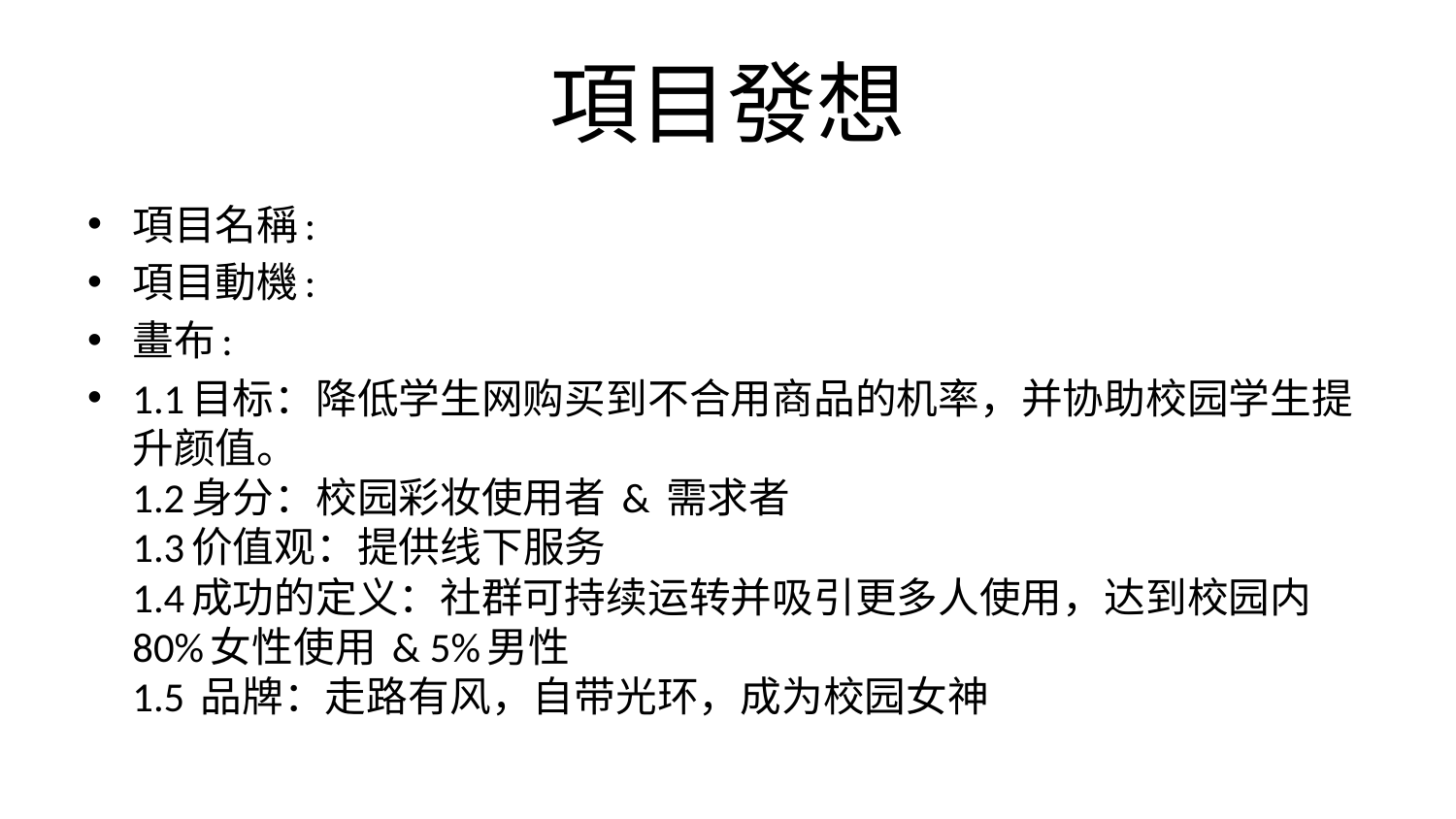

# 項目發想
項目名稱:
項目動機:
畫布:
1.1目标：降低学生网购买到不合用商品的机率，并协助校园学生提升颜值。
1.2身分：校园彩妆使用者 & 需求者
1.3价值观：提供线下服务
1.4成功的定义：社群可持续运转并吸引更多人使用，达到校园内80%女性使用 & 5%男性
1.5 品牌：走路有风，自带光环，成为校园女神